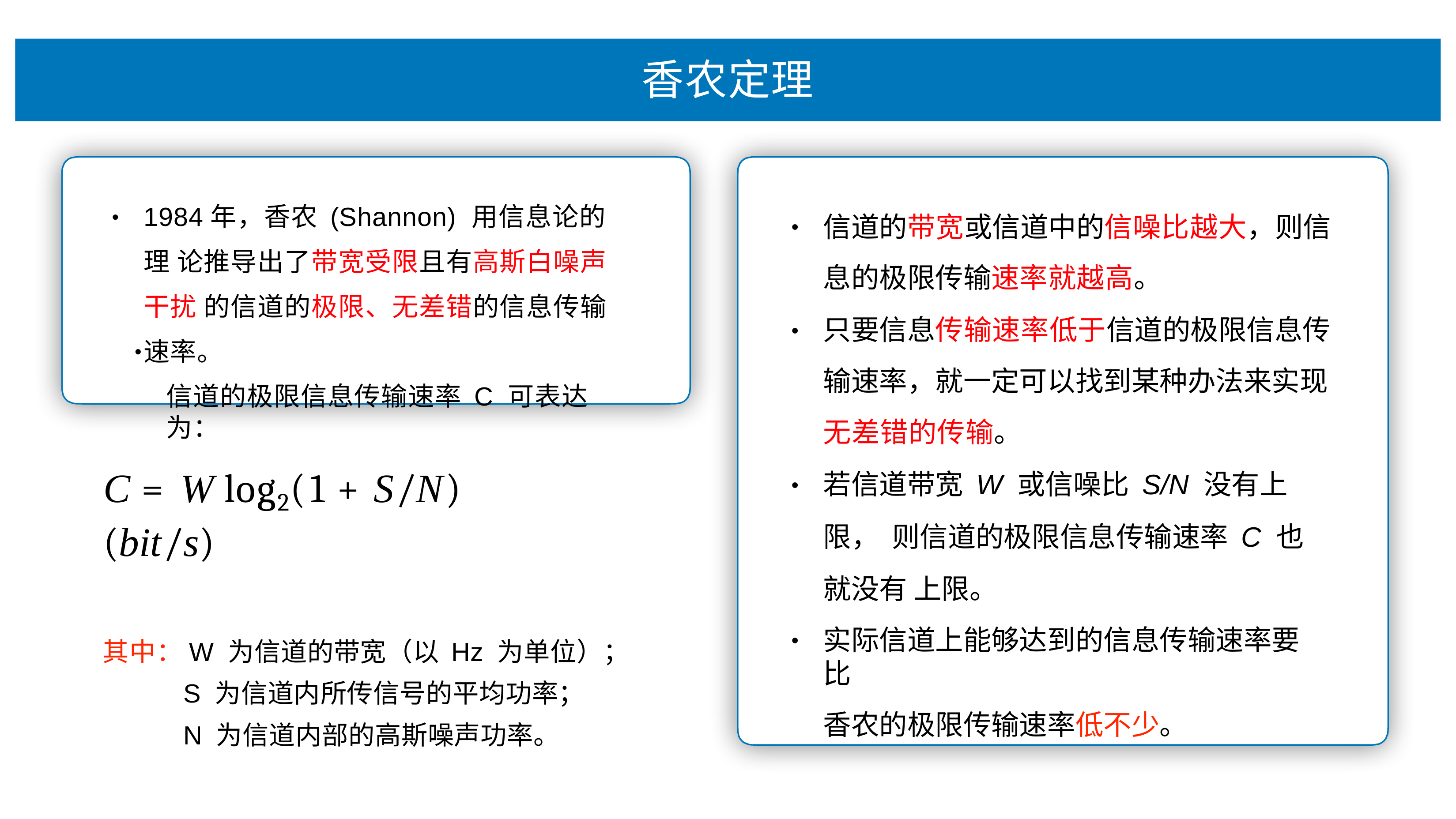

# ⾹农定理

1984年，⾹农 (Shannon) ⽤信息论的理 论推导出了带宽受限且有⾼斯⽩噪声⼲扰 的信道的极限、⽆差错的信息传输速率。
信道的极限信息传输速率 C 可表达为：
信道的带宽或信道中的信噪⽐越⼤，则信 息的极限传输速率就越⾼。
只要信息传输速率低于信道的极限信息传 输速率，就⼀定可以找到某种办法来实现
⽆差错的传输。
若信道带宽 W 或信噪⽐ S/N 没有上限，  则信道的极限信息传输速率 C 也就没有 上限。
实际信道上能够达到的信息传输速率要⽐
⾹农的极限传输速率低不少。
•
•
•
•
C = W log2(1 + S/N)	(bit/s)

其中：W 为信道的带宽（以 Hz 为单位）；
S 为信道内所传信号的平均功率；
N 为信道内部的⾼斯噪声功率。
•
•